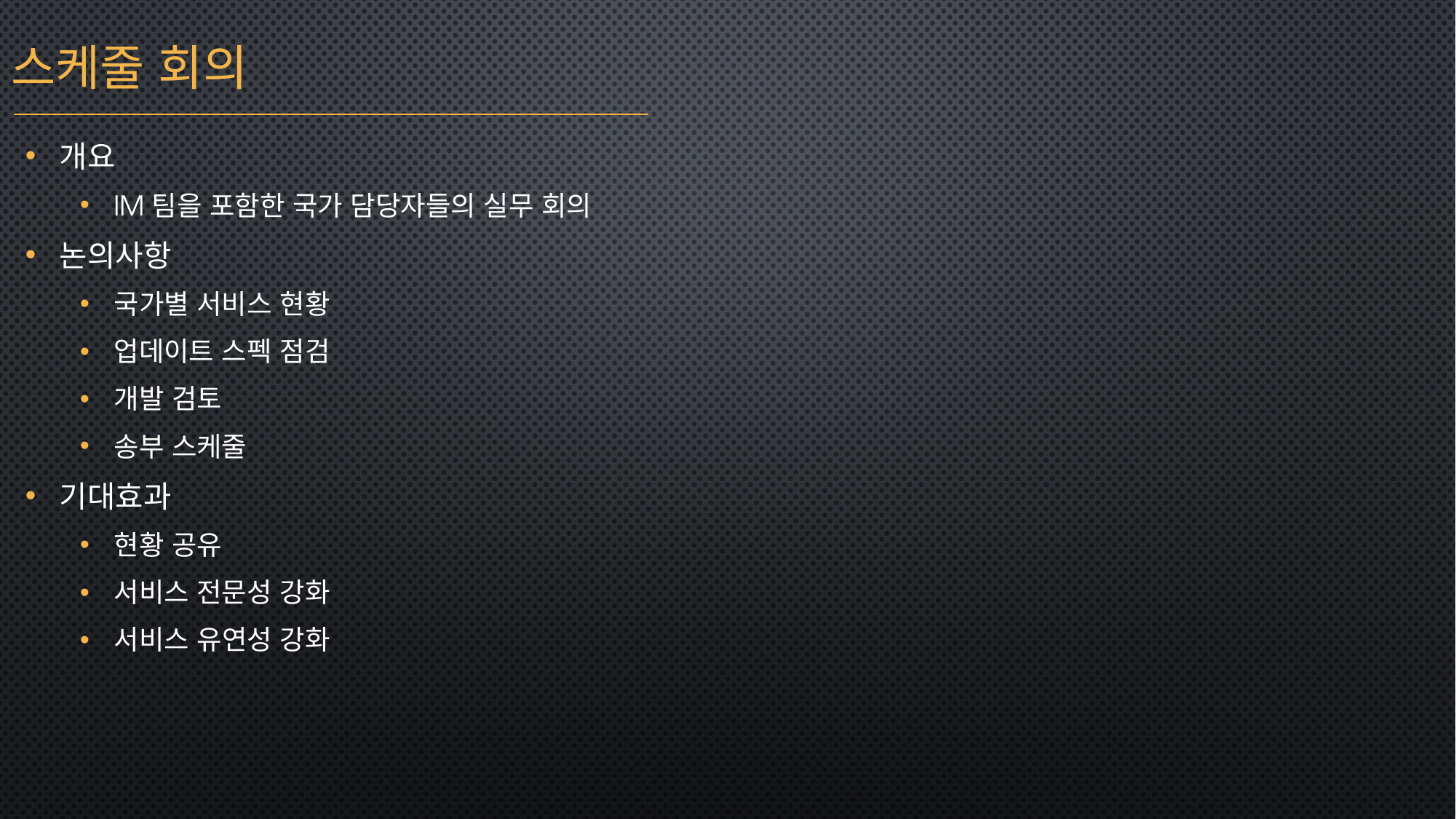

스케줄 회의
개요
IM팀을 포함한 국가 담당자들의 실무 회의
논의사항
국가별 서비스 현황
업데이트 스펙 점검
개발 검토
송부 스케줄
기대효과
현황 공유
서비스 전문성 강화
서비스 유연성 강화